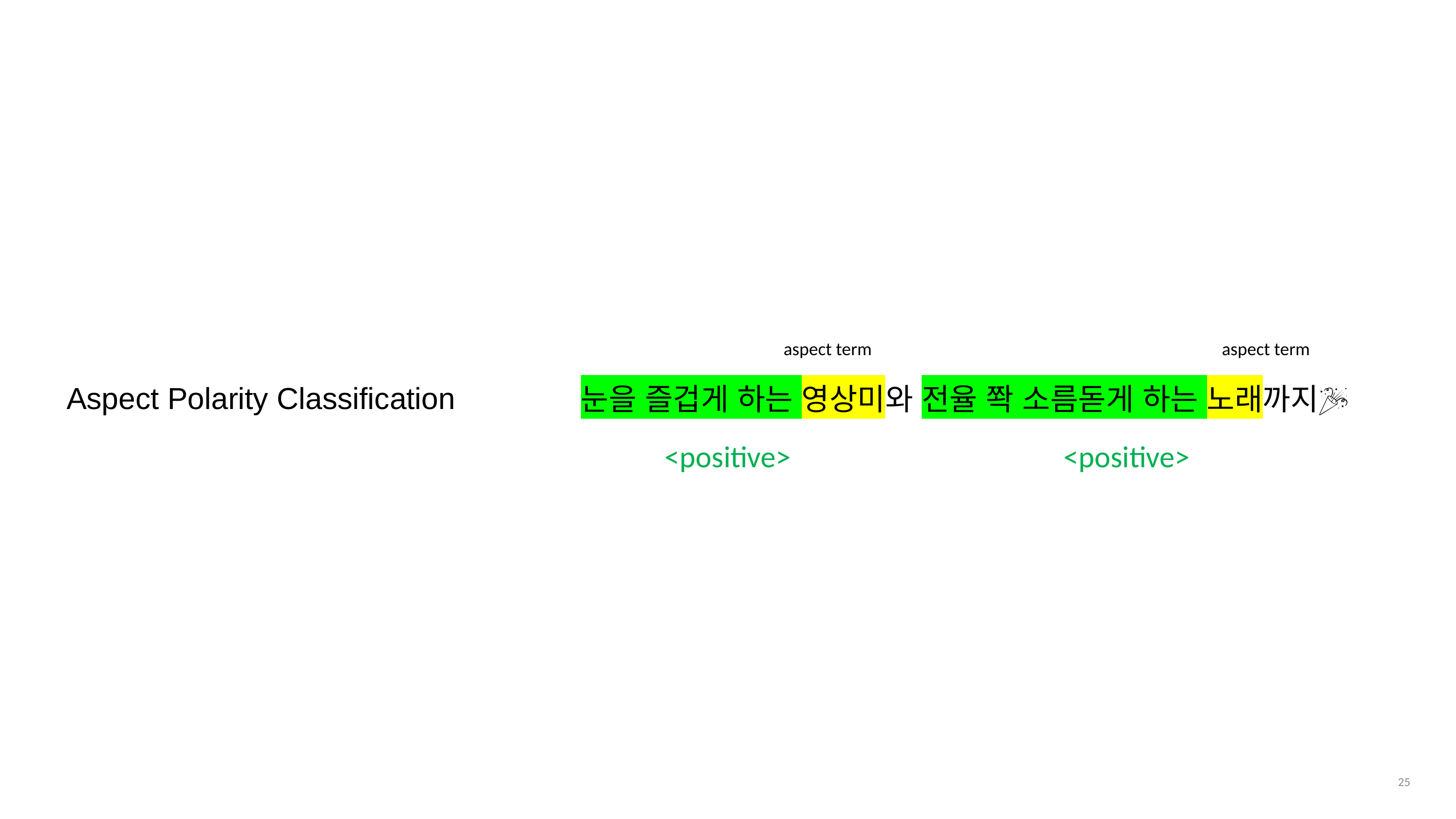

aspect term
aspect term
Aspect Polarity Classification
눈을 즐겁게 하는 영상미와 전율 쫙 소름돋게 하는 노래까지🎉
<positive>
<positive>
25